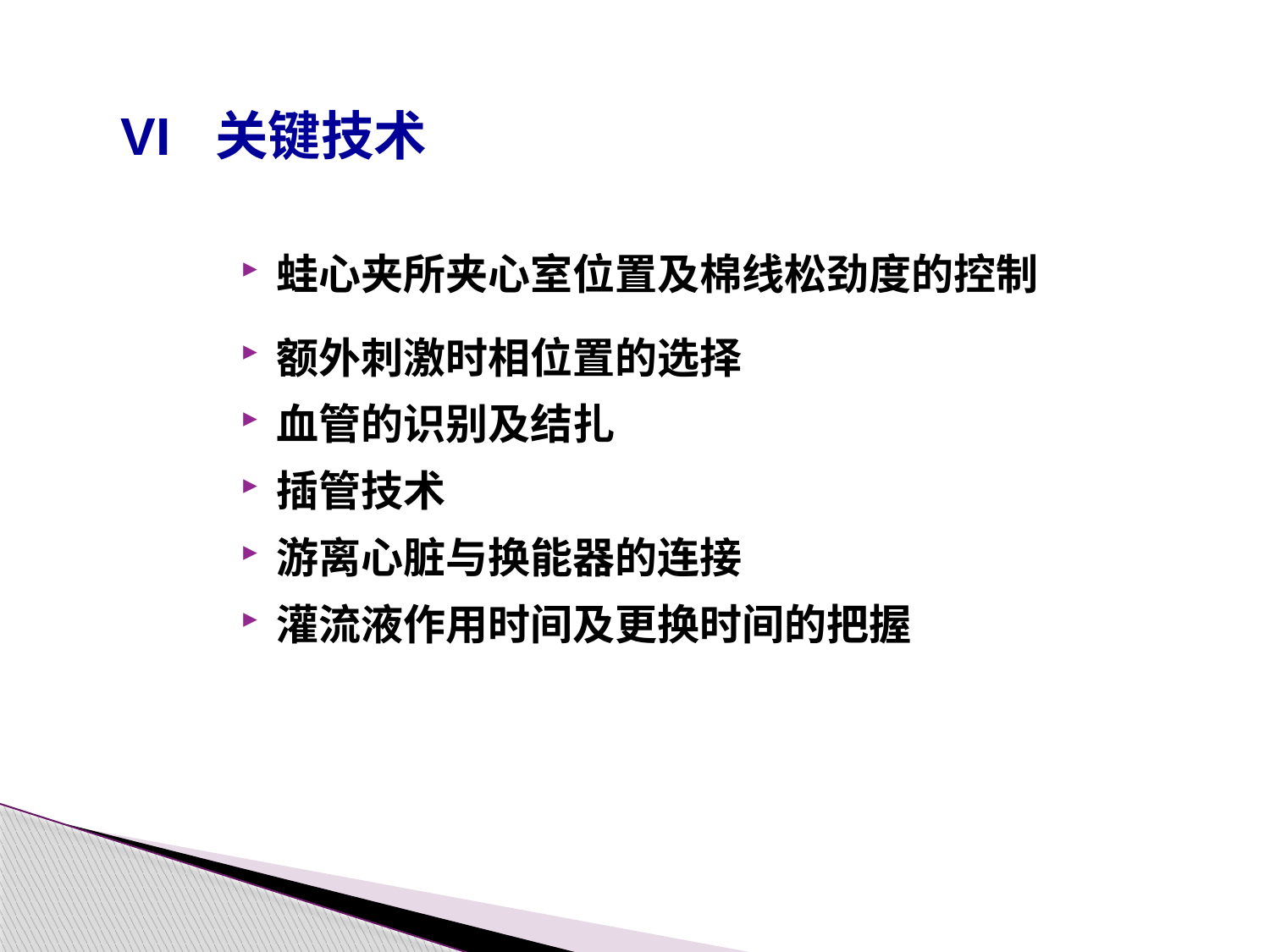

VI 关键技术
蛙心夹所夹心室位置及棉线松劲度的控制
额外刺激时相位置的选择
血管的识别及结扎
插管技术
游离心脏与换能器的连接
灌流液作用时间及更换时间的把握